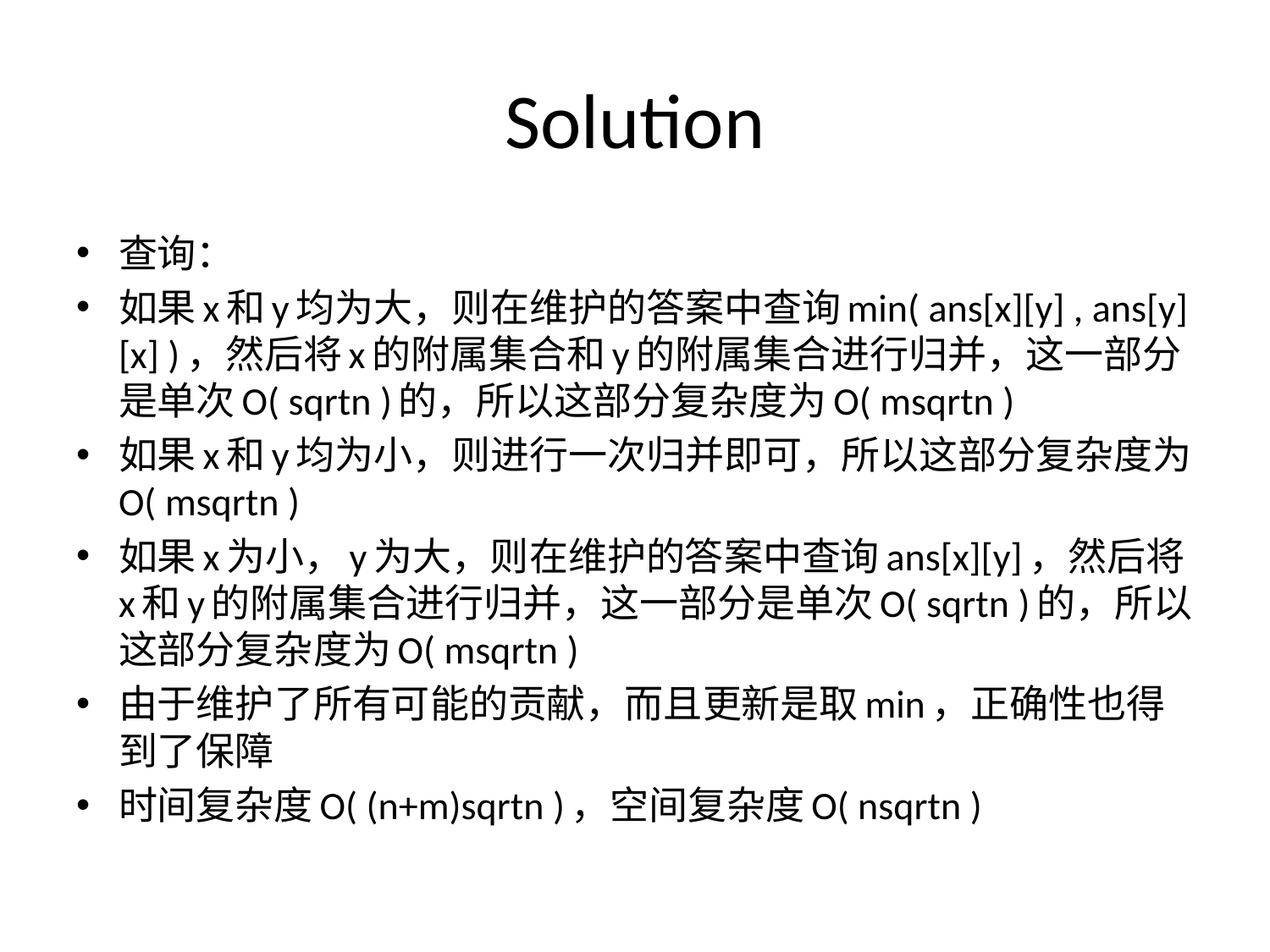

# Solution
查询：
如果x和y均为大，则在维护的答案中查询min( ans[x][y] , ans[y][x] )，然后将x的附属集合和y的附属集合进行归并，这一部分是单次O( sqrtn )的，所以这部分复杂度为O( msqrtn )
如果x和y均为小，则进行一次归并即可，所以这部分复杂度为O( msqrtn )
如果x为小，y为大，则在维护的答案中查询ans[x][y]，然后将x和y的附属集合进行归并，这一部分是单次O( sqrtn )的，所以这部分复杂度为O( msqrtn )
由于维护了所有可能的贡献，而且更新是取min，正确性也得到了保障
时间复杂度O( (n+m)sqrtn )，空间复杂度O( nsqrtn )